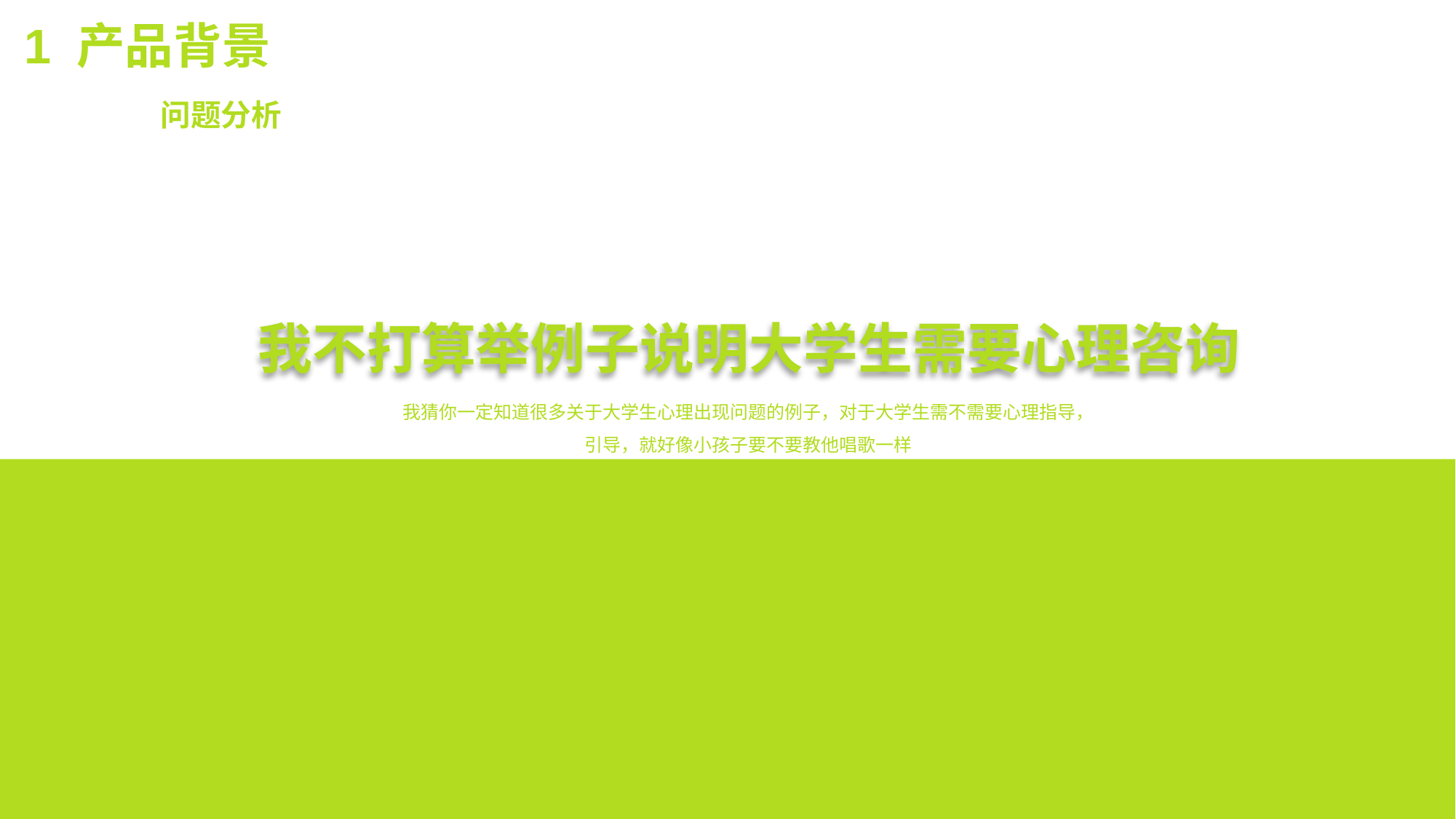

1 产品背景
问题分析
我不打算举例子说明大学生需要心理咨询
我猜你一定知道很多关于大学生心理出现问题的例子，对于大学生需不需要心理指导，引导，就好像小孩子要不要教他唱歌一样